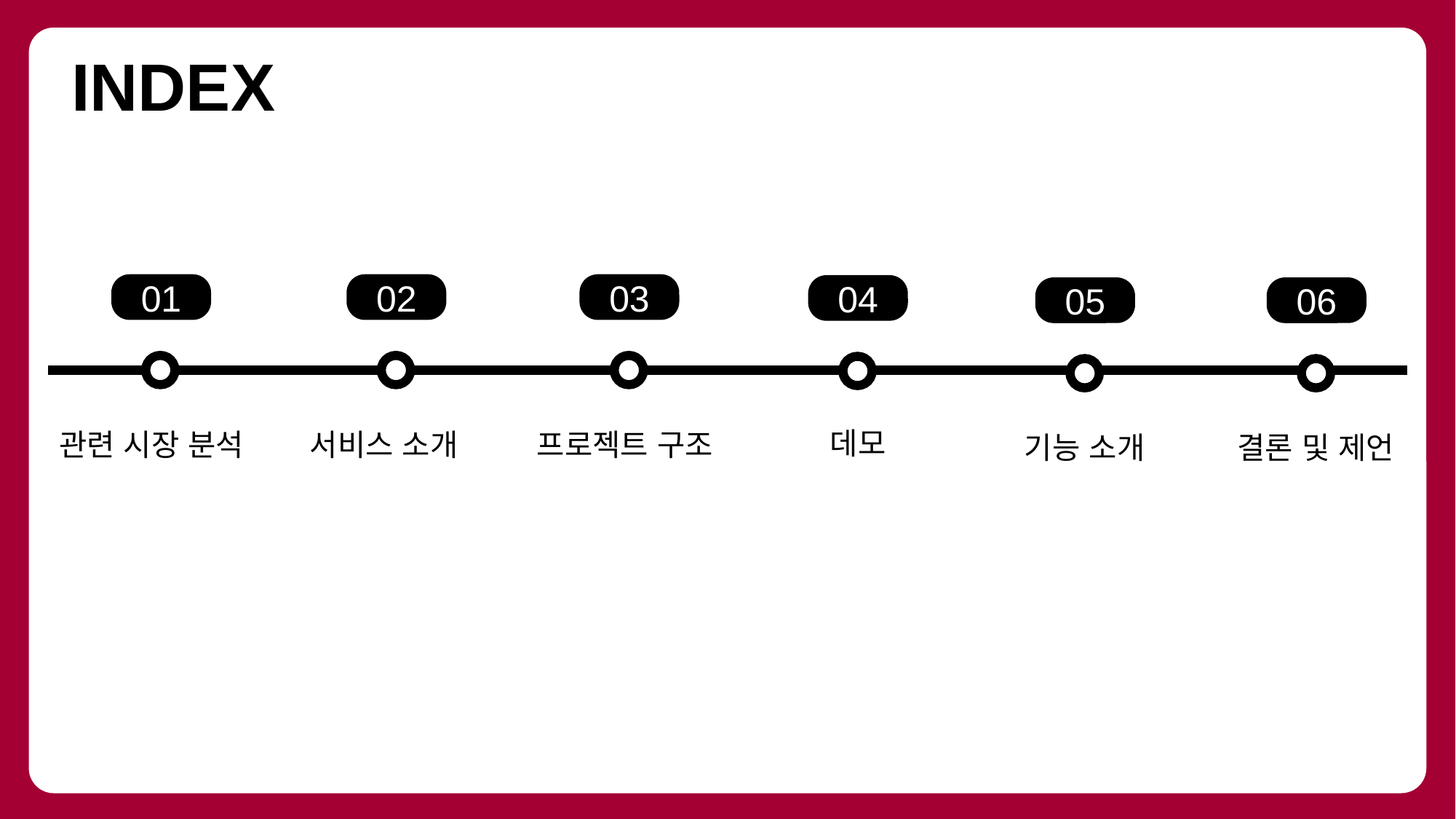

INDEX
01
02
03
04
05
06

데모
서비스 소개
관련 시장 분석
프로젝트 구조
결론 및 제언
기능 소개